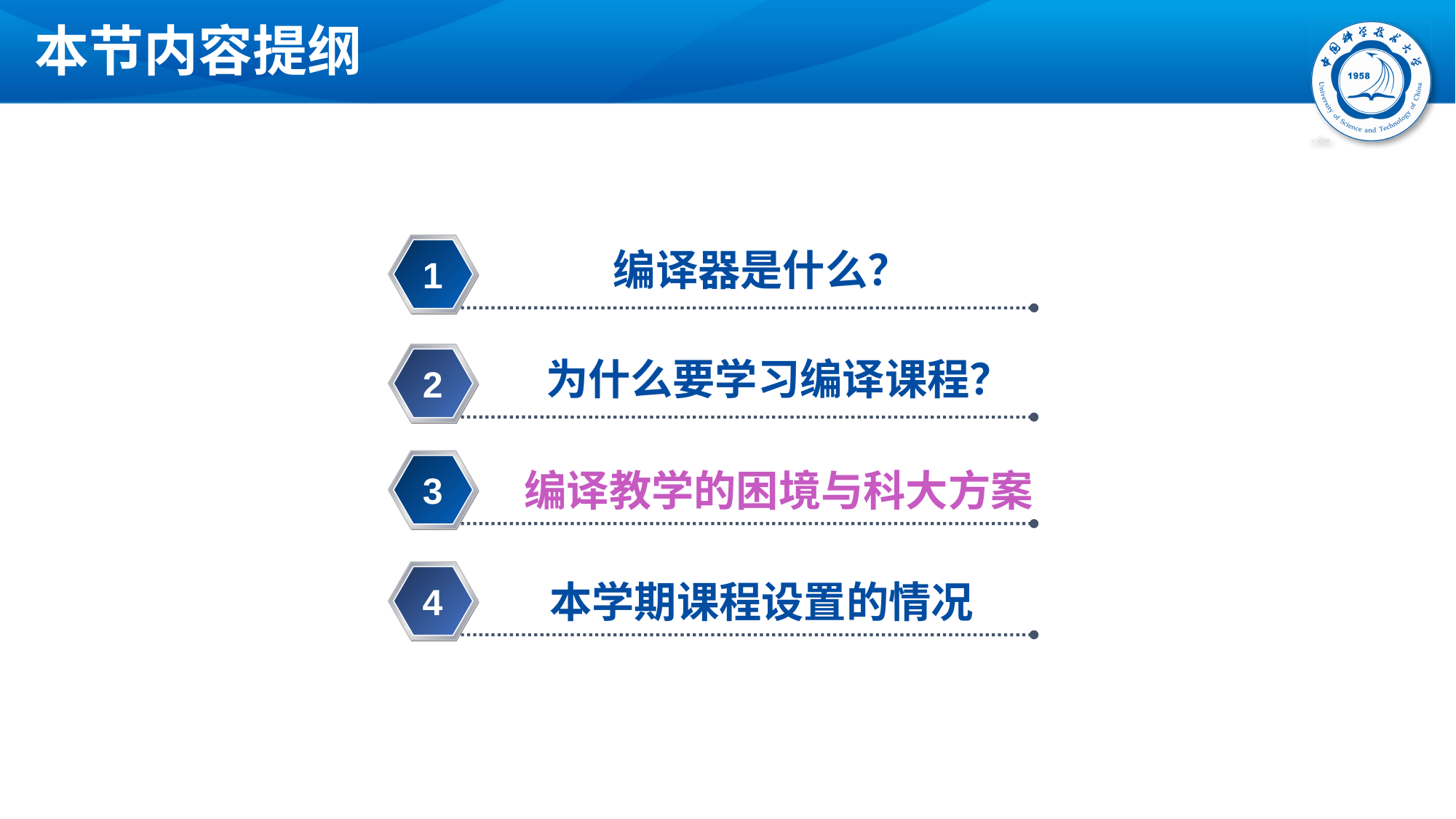

# 本节内容提纲

编译器是什么？
1

为什么要学习编译课程？
2

编译教学的困境与科大方案
3

本学期课程设置的情况
4